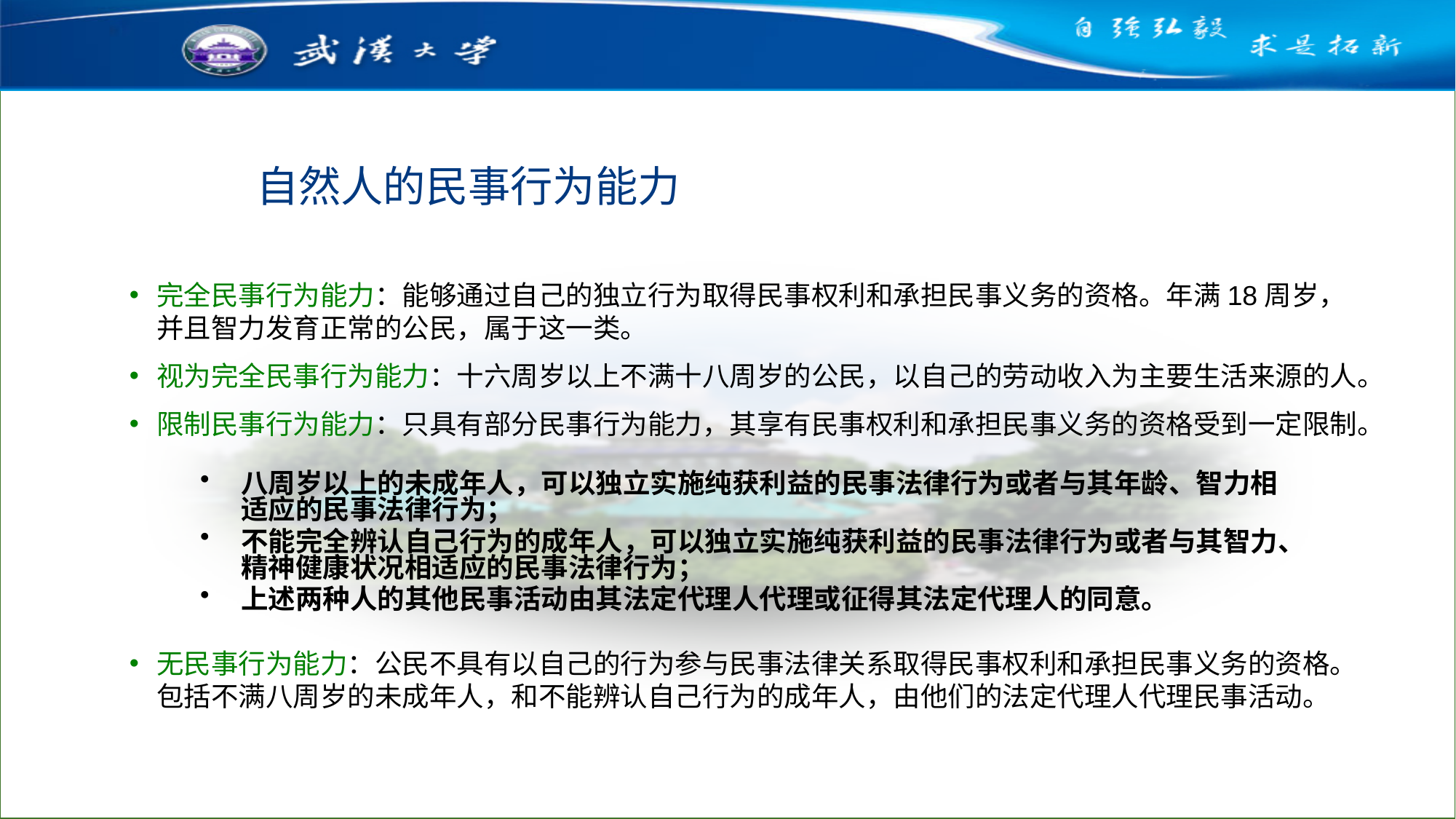

自然人的民事行为能力
完全民事行为能力：能够通过自己的独立行为取得民事权利和承担民事义务的资格。年满18周岁，并且智力发育正常的公民，属于这一类。
视为完全民事行为能力：十六周岁以上不满十八周岁的公民，以自己的劳动收入为主要生活来源的人。
限制民事行为能力：只具有部分民事行为能力，其享有民事权利和承担民事义务的资格受到一定限制。

无民事行为能力：公民不具有以自己的行为参与民事法律关系取得民事权利和承担民事义务的资格。包括不满八周岁的未成年人，和不能辨认自己行为的成年人，由他们的法定代理人代理民事活动。

八周岁以上的未成年人，可以独立实施纯获利益的民事法律行为或者与其年龄、智力相适应的民事法律行为；
不能完全辨认自己行为的成年人，可以独立实施纯获利益的民事法律行为或者与其智力、精神健康状况相适应的民事法律行为；
上述两种人的其他民事活动由其法定代理人代理或征得其法定代理人的同意。